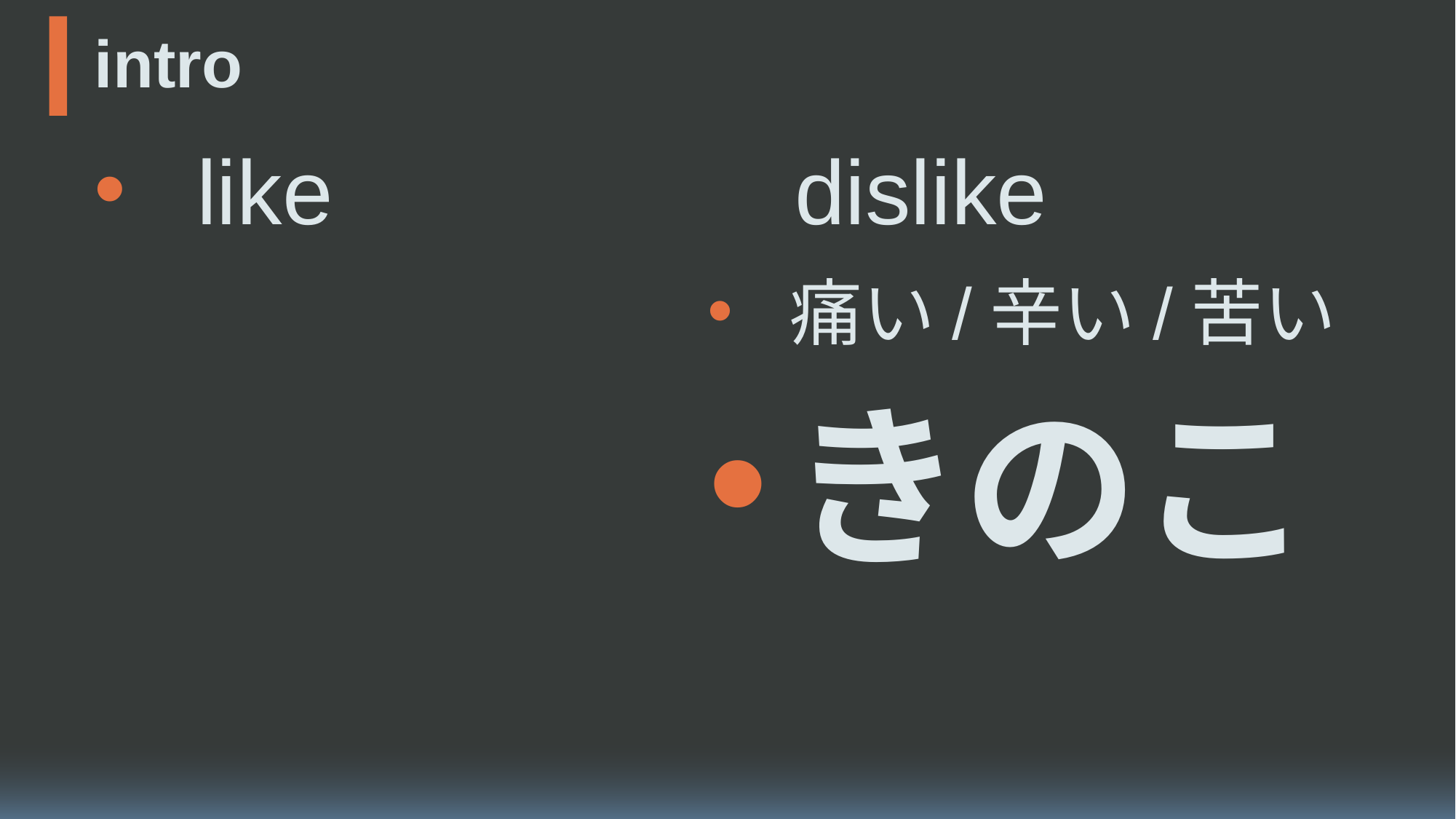

# intro
like
dislike
name
id
痛い/辛い/苦い
hobby
きのこ
contact
&